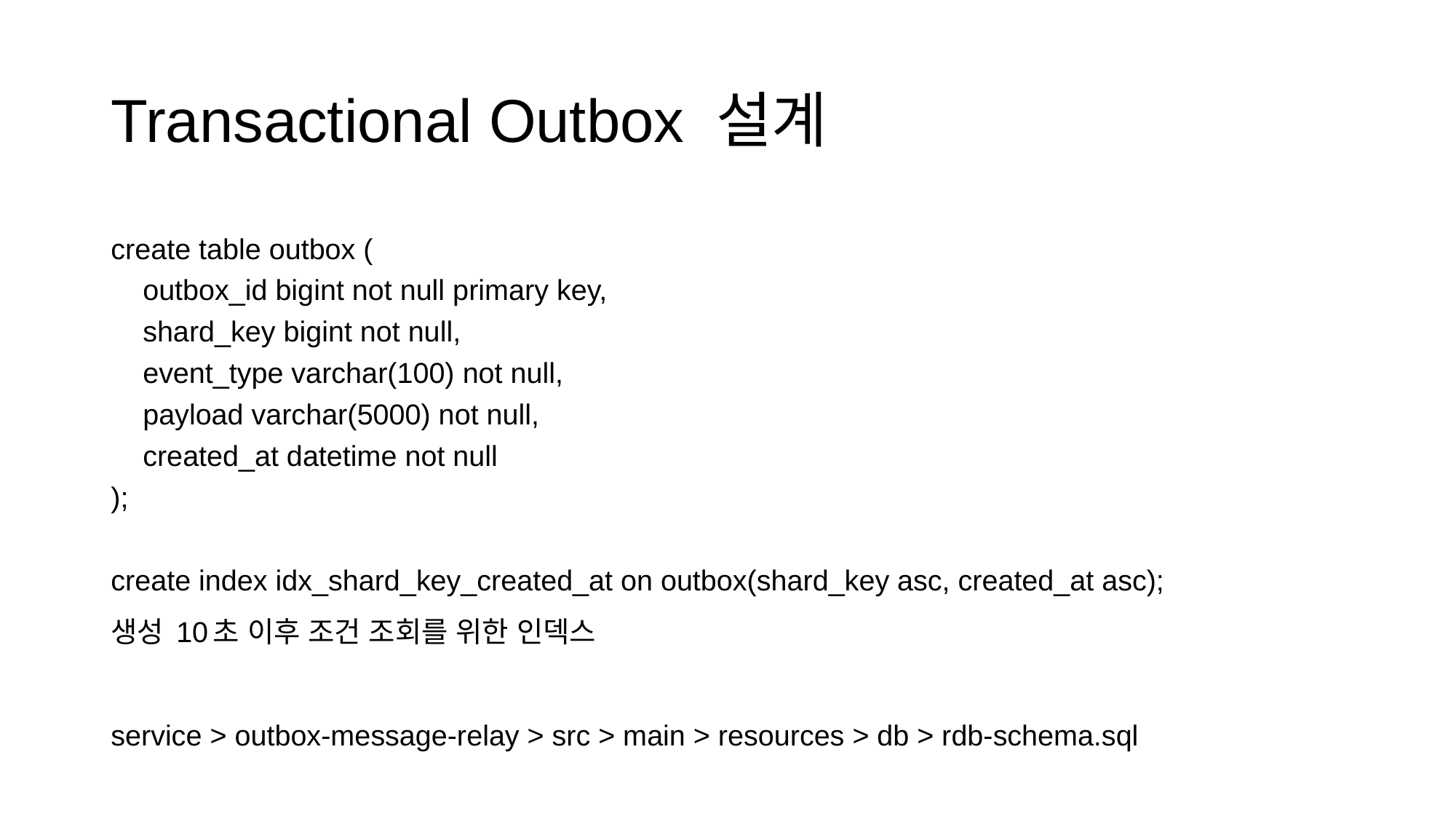

# Transactional Outbox 설계
create table outbox (
    outbox_id bigint not null primary key,
    shard_key bigint not null,
    event_type varchar(100) not null,
    payload varchar(5000) not null,
    created_at datetime not null
);
create index idx_shard_key_created_at on outbox(shard_key asc, created_at asc);
생성 10초 이후 조건 조회를 위한 인덱스

service > outbox-message-relay > src > main > resources > db > rdb-schema.sql